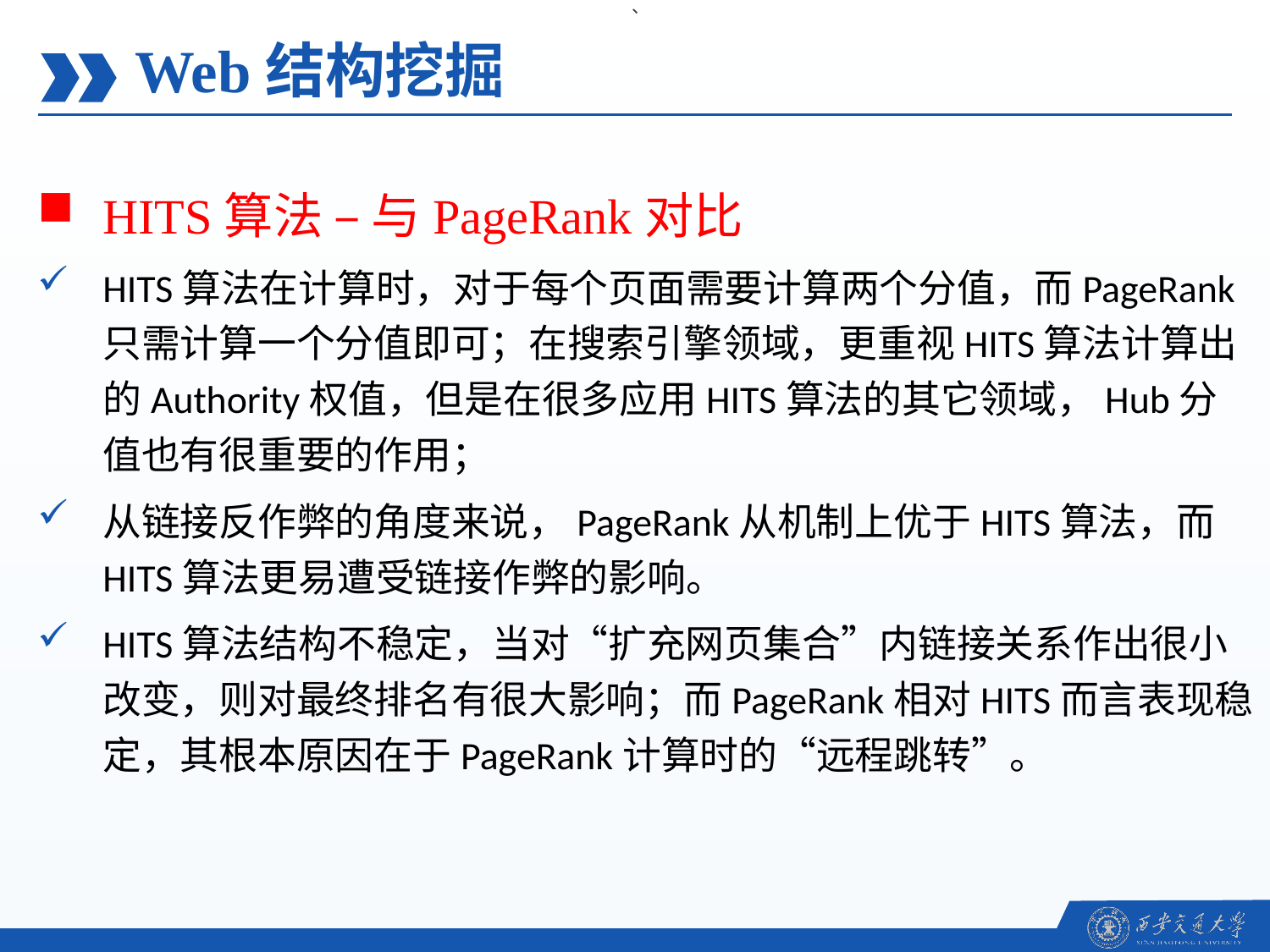

、
Web结构挖掘
HITS算法 – 与PageRank对比
HITS算法在计算时，对于每个页面需要计算两个分值，而PageRank只需计算一个分值即可；在搜索引擎领域，更重视HITS算法计算出的Authority权值，但是在很多应用HITS算法的其它领域，Hub分值也有很重要的作用；
从链接反作弊的角度来说，PageRank从机制上优于HITS算法，而HITS算法更易遭受链接作弊的影响。
HITS算法结构不稳定，当对“扩充网页集合”内链接关系作出很小改变，则对最终排名有很大影响；而PageRank相对HITS而言表现稳定，其根本原因在于PageRank计算时的“远程跳转”。